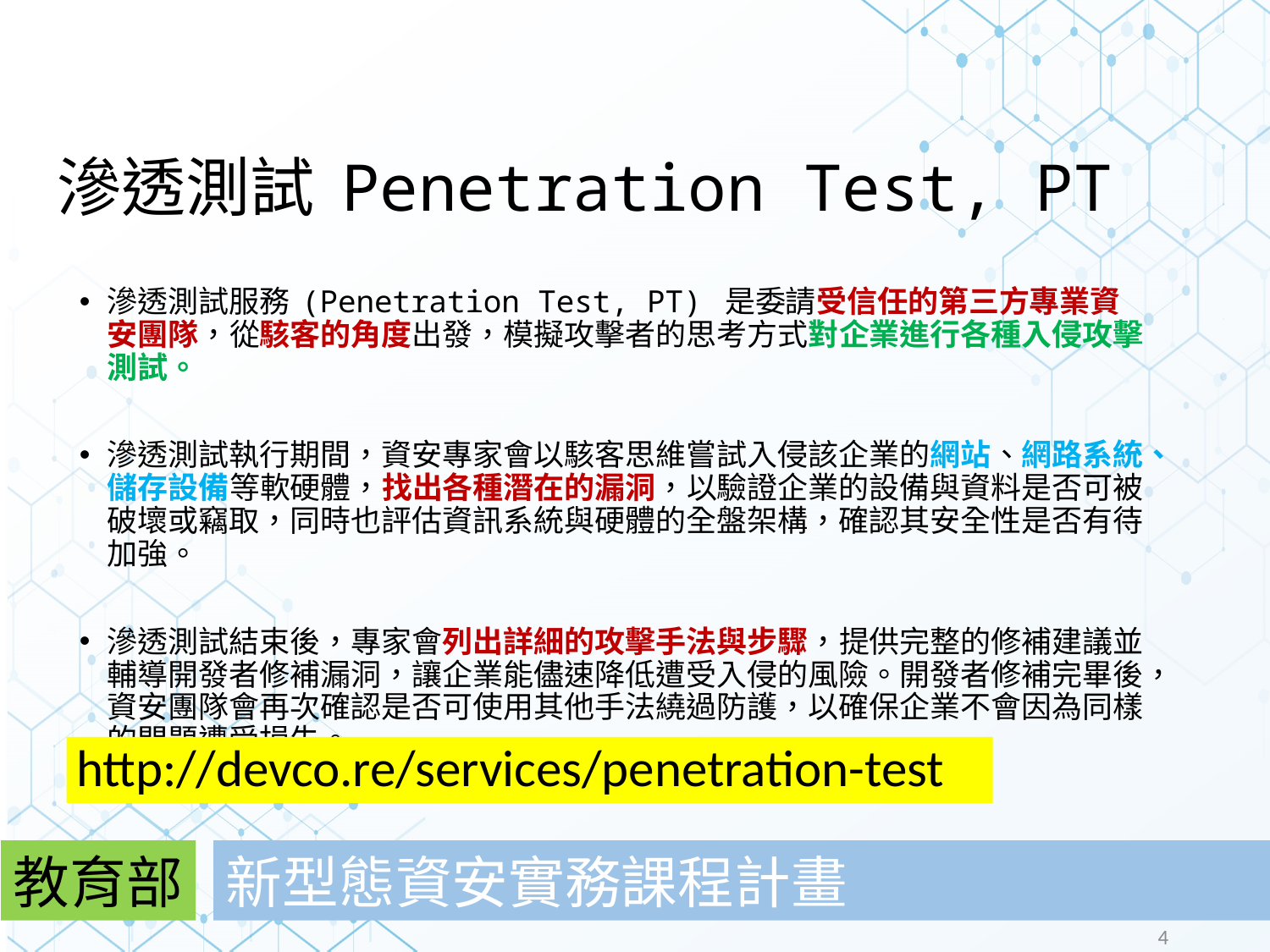

# 滲透測試 Penetration Test, PT
滲透測試服務 (Penetration Test, PT) 是委請受信任的第三方專業資安團隊，從駭客的角度出發，模擬攻擊者的思考方式對企業進行各種入侵攻擊測試。

滲透測試執行期間，資安專家會以駭客思維嘗試入侵該企業的網站、網路系統、儲存設備等軟硬體，找出各種潛在的漏洞，以驗證企業的設備與資料是否可被破壞或竊取，同時也評估資訊系統與硬體的全盤架構，確認其安全性是否有待加強。

滲透測試結束後，專家會列出詳細的攻擊手法與步驟，提供完整的修補建議並輔導開發者修補漏洞，讓企業能儘速降低遭受入侵的風險。開發者修補完畢後，資安團隊會再次確認是否可使用其他手法繞過防護，以確保企業不會因為同樣的問題遭受損失。
http://devco.re/services/penetration-test
教育部
新型態資安實務課程計畫
4